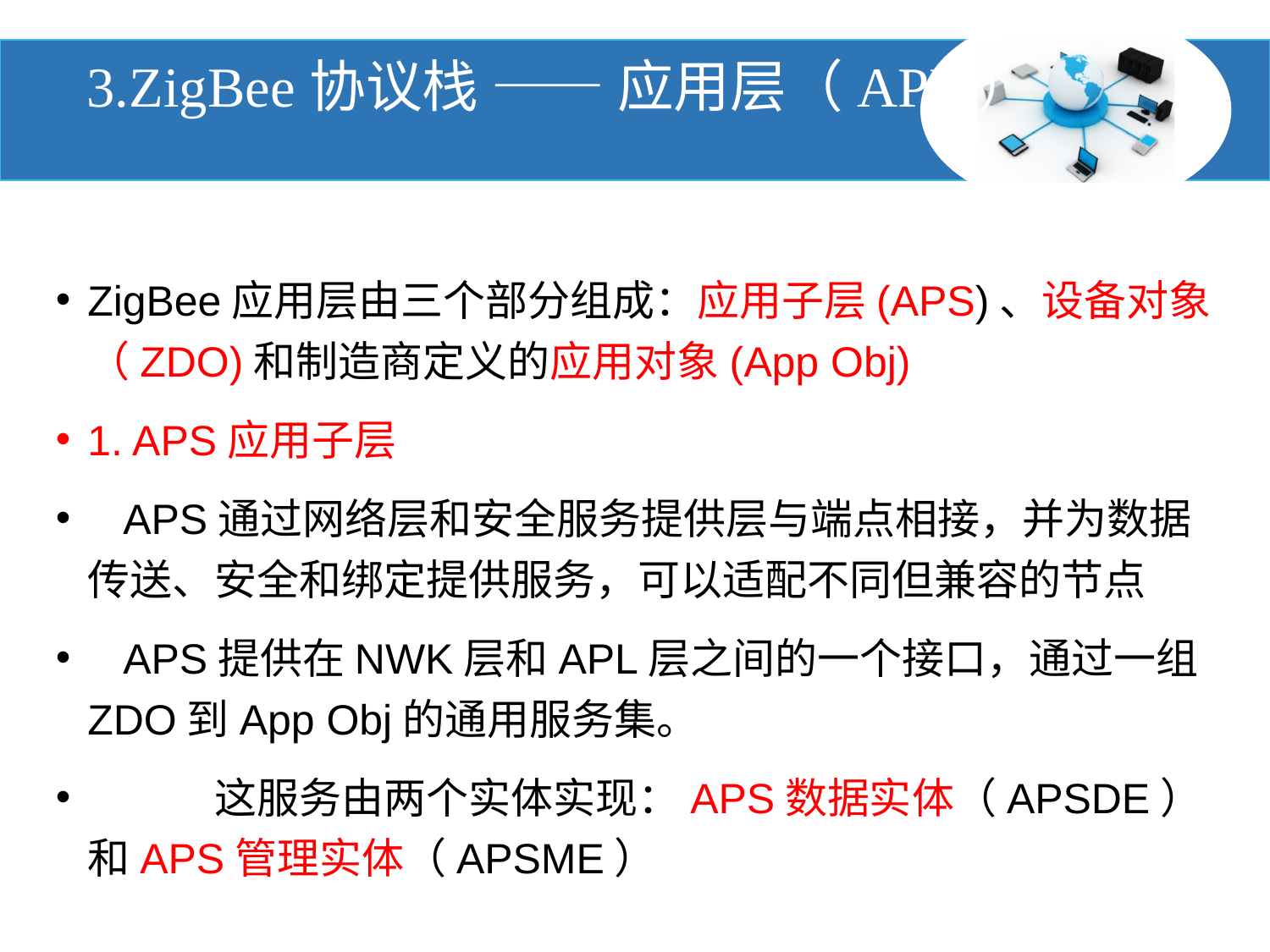

# 3.ZigBee协议栈 —— 应用层（APL）
ZigBee应用层由三个部分组成：应用子层(APS)、设备对象（ZDO)和制造商定义的应用对象(App Obj)
1. APS应用子层
   APS通过网络层和安全服务提供层与端点相接，并为数据传送、安全和绑定提供服务，可以适配不同但兼容的节点
   APS提供在NWK层和APL层之间的一个接口，通过一组ZDO到App Obj的通用服务集。
    	这服务由两个实体实现：APS数据实体（APSDE）和APS管理实体（APSME）